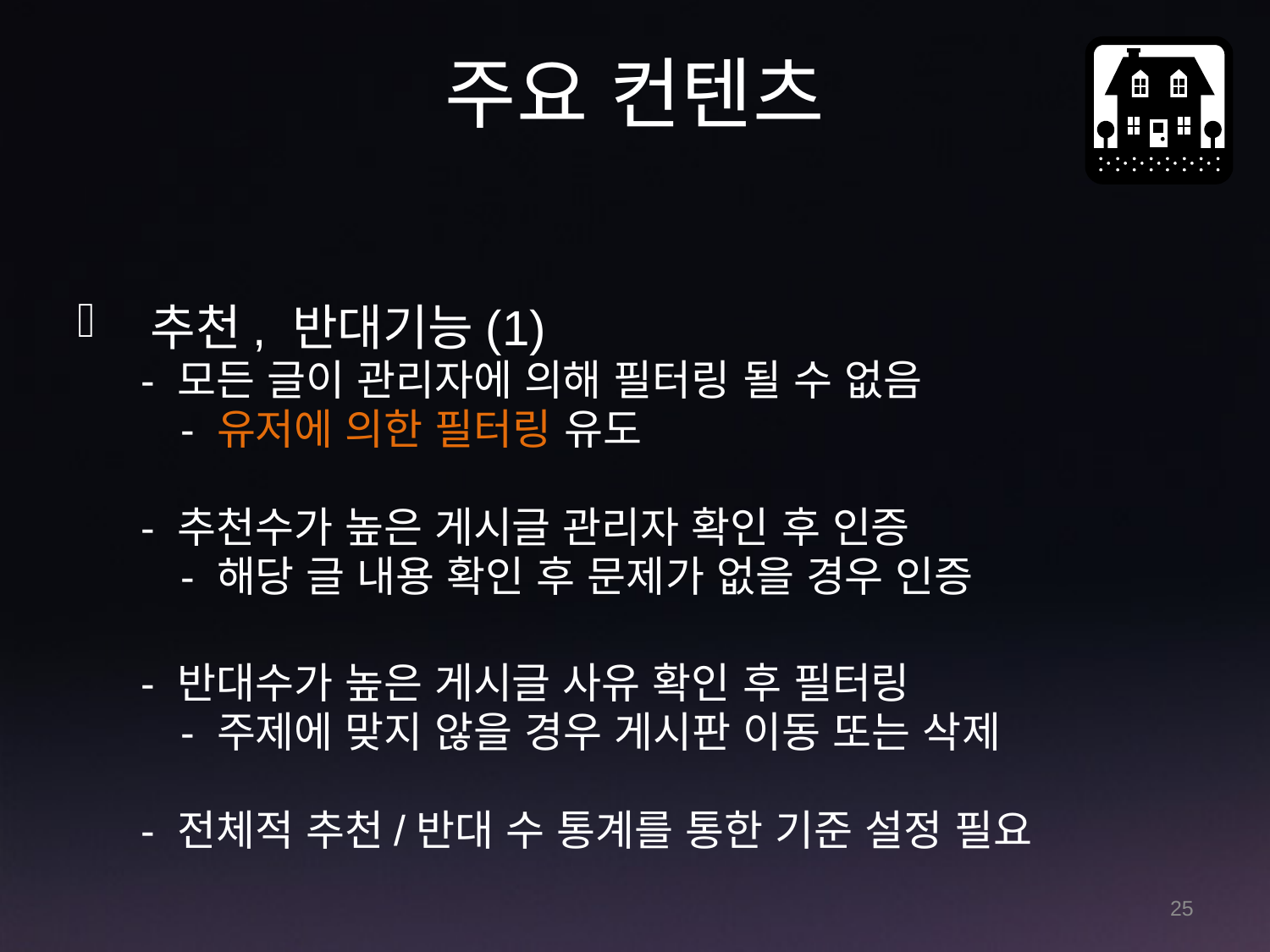

# 주요 컨텐츠
 추천, 반대기능(1)
- 모든 글이 관리자에 의해 필터링 될 수 없음
	- 유저에 의한 필터링 유도

- 추천수가 높은 게시글 관리자 확인 후 인증
	- 해당 글 내용 확인 후 문제가 없을 경우 인증

- 반대수가 높은 게시글 사유 확인 후 필터링
	- 주제에 맞지 않을 경우 게시판 이동 또는 삭제

- 전체적 추천/반대 수 통계를 통한 기준 설정 필요

25